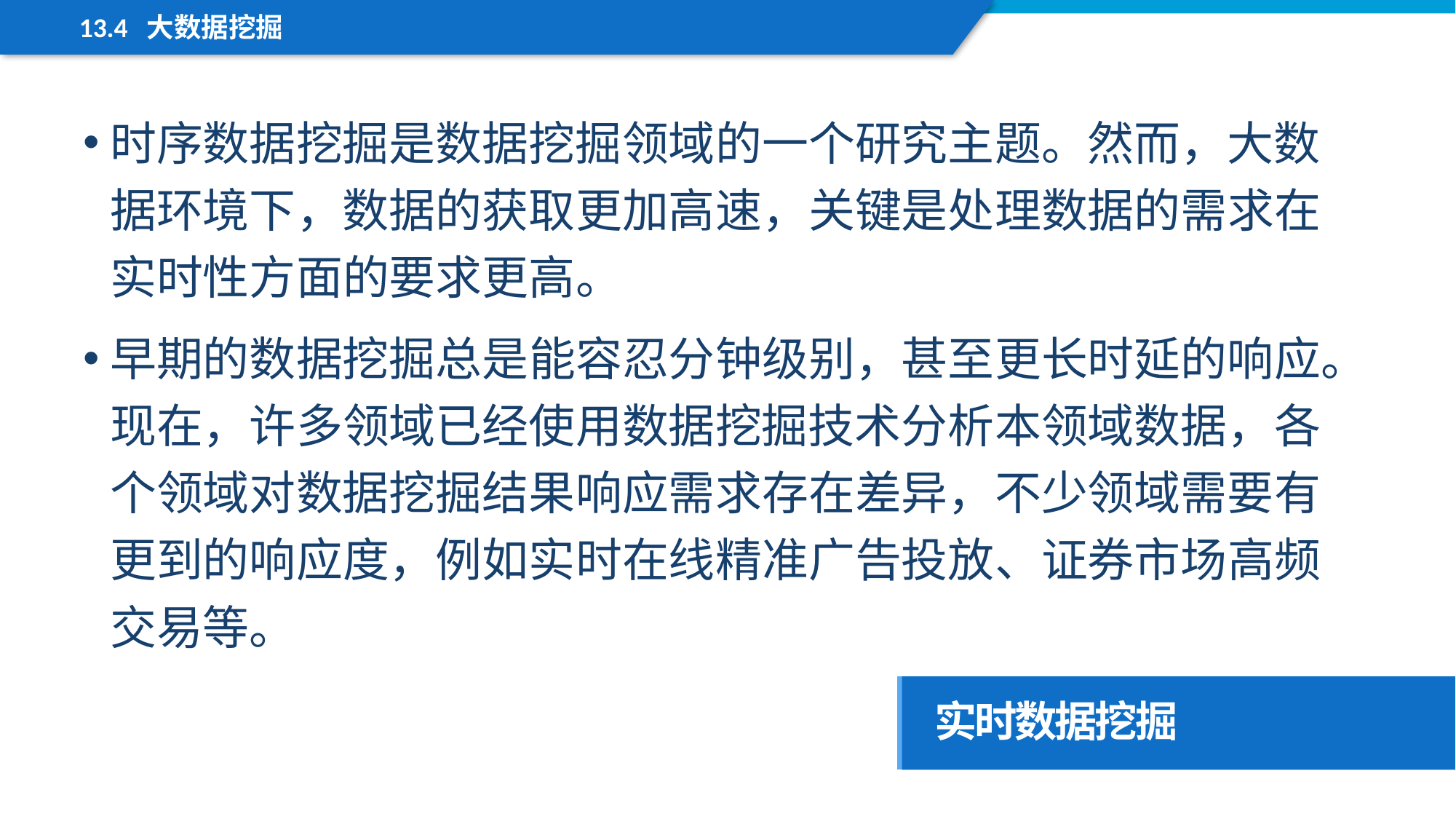

13.4  大数据挖掘
时序数据挖掘是数据挖掘领域的一个研究主题。然而，大数据环境下，数据的获取更加高速，关键是处理数据的需求在实时性方面的要求更高。
早期的数据挖掘总是能容忍分钟级别，甚至更长时延的响应。现在，许多领域已经使用数据挖掘技术分析本领域数据，各个领域对数据挖掘结果响应需求存在差异，不少领域需要有更到的响应度，例如实时在线精准广告投放、证券市场高频交易等。
实时数据挖掘